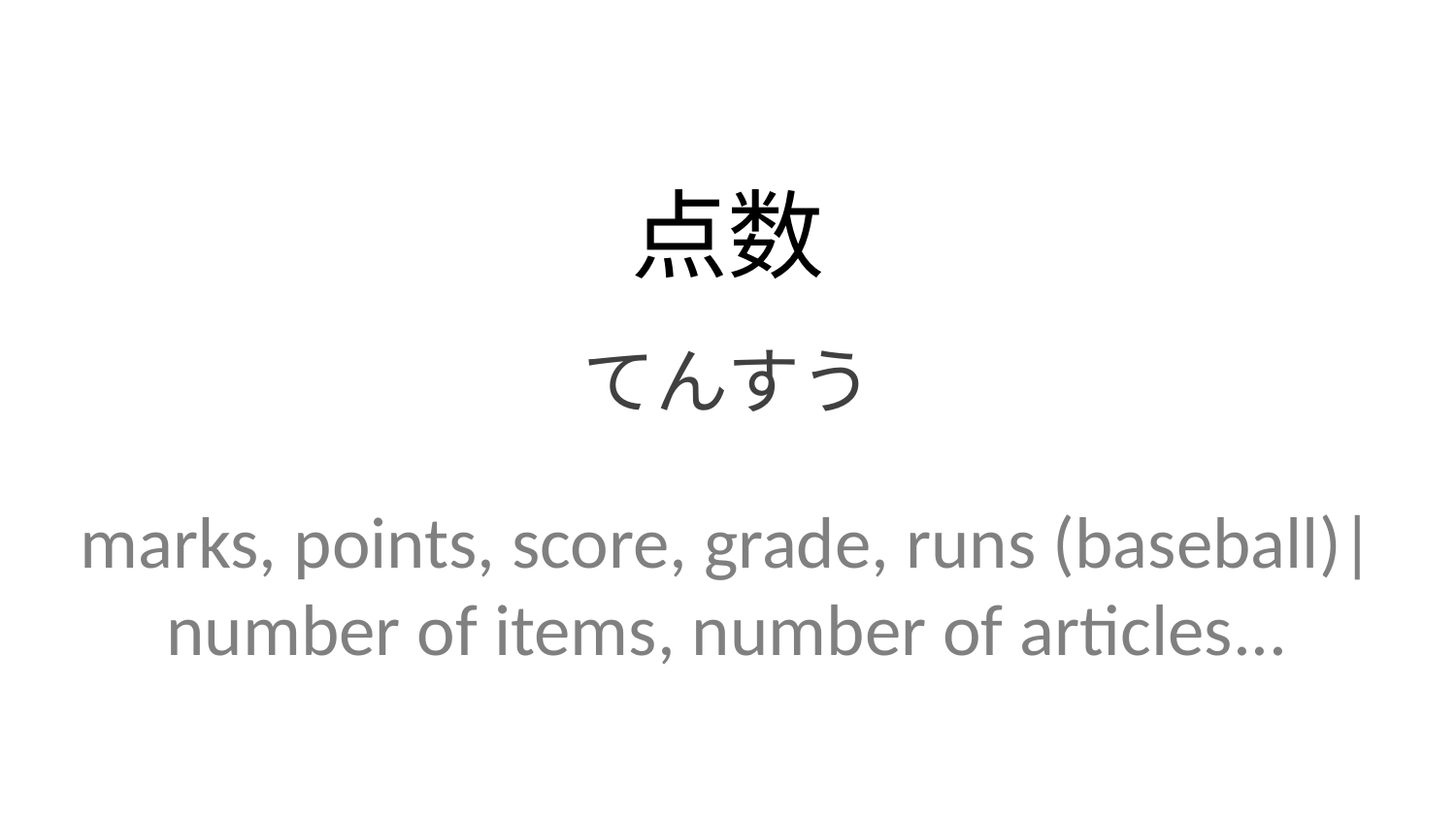

点数

てんすう
marks, points, score, grade, runs (baseball)| number of items, number of articles...